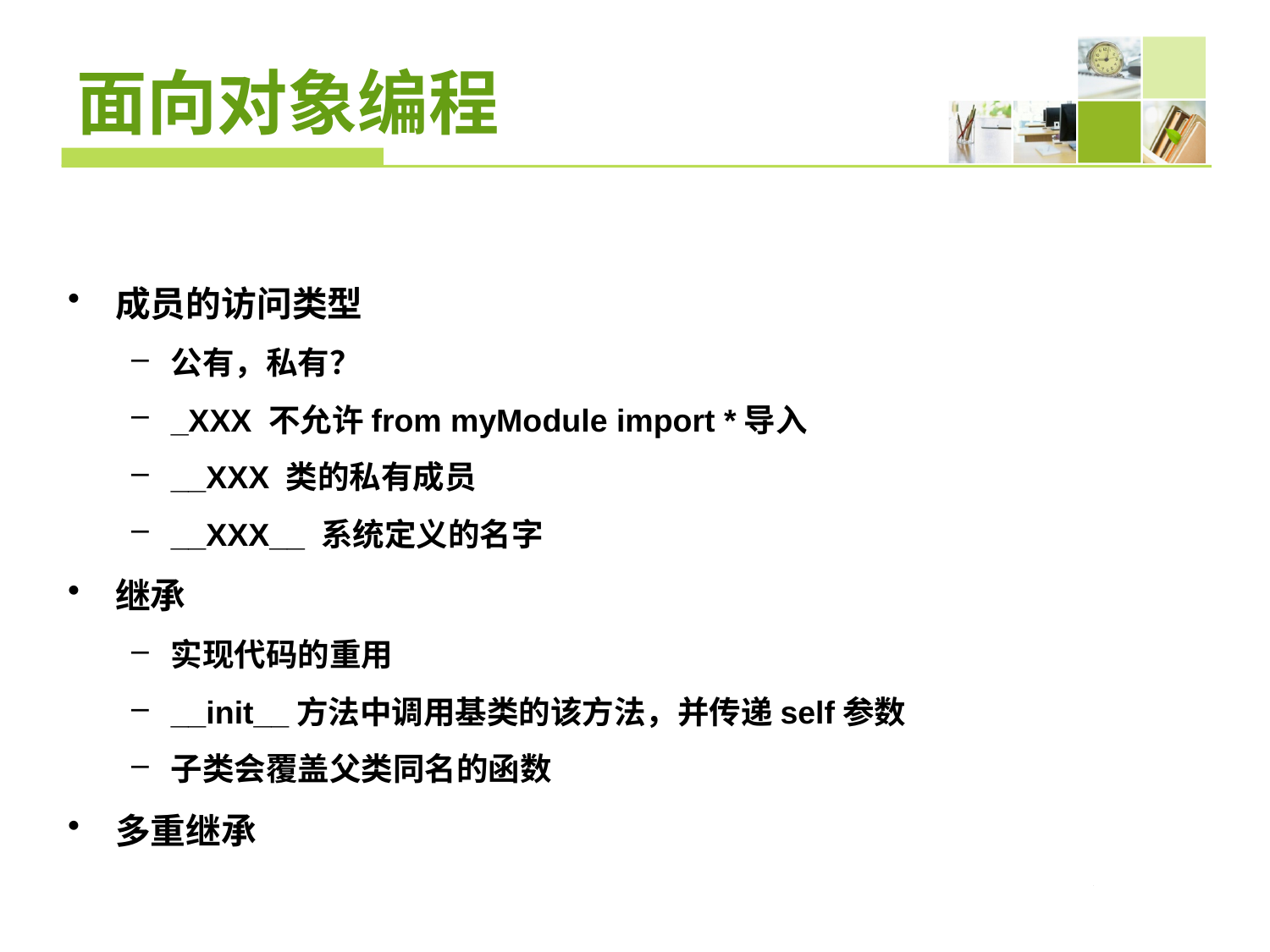

# 面向对象编程
成员的访问类型
公有，私有？
_XXX 不允许from myModule import *导入
__XXX 类的私有成员
__XXX__ 系统定义的名字
继承
实现代码的重用
__init__方法中调用基类的该方法，并传递self参数
子类会覆盖父类同名的函数
多重继承